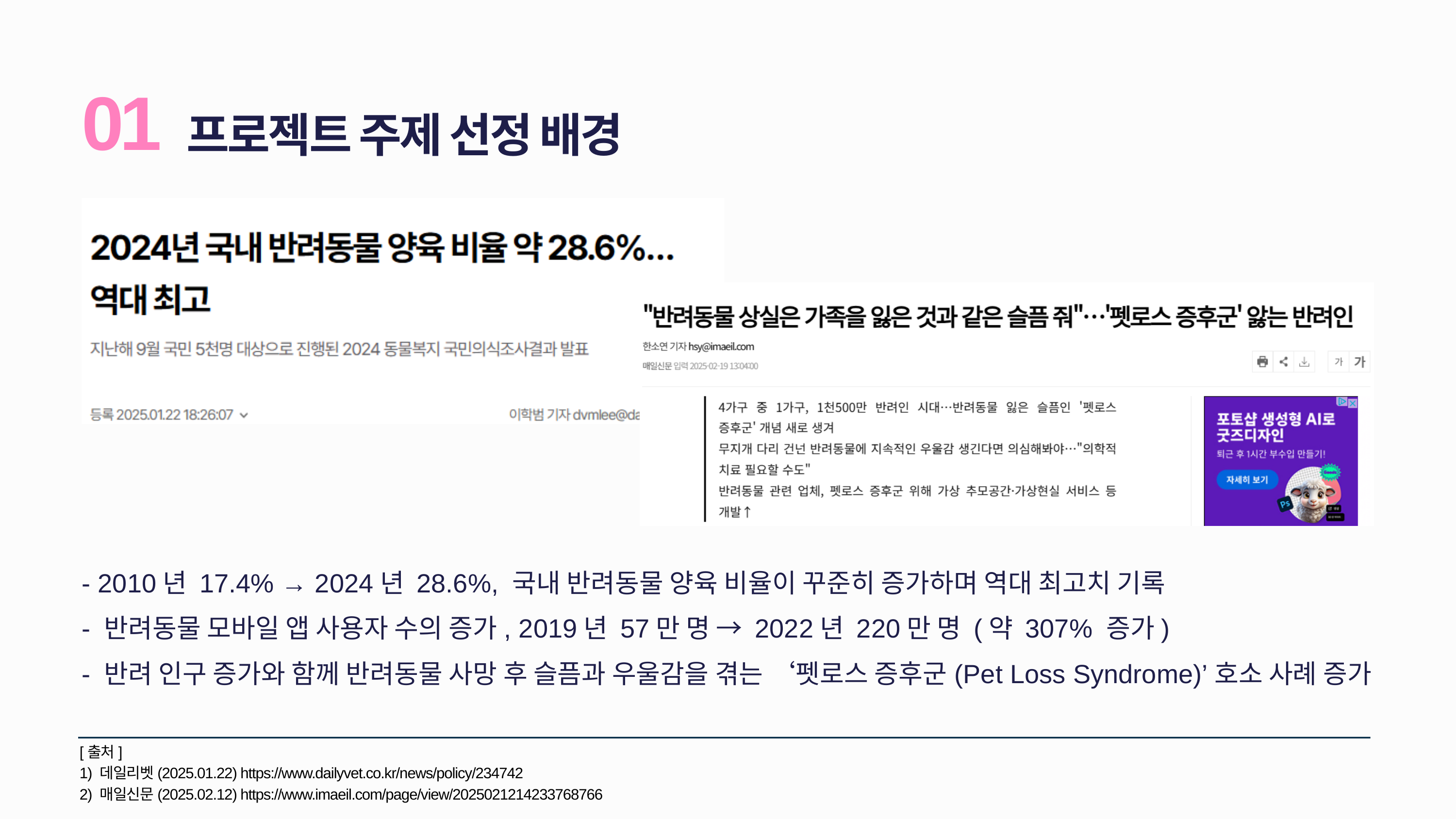

프로젝트 주제 선정 배경
01

- 2010년 17.4% → 2024년 28.6%, 국내 반려동물 양육 비율이 꾸준히 증가하며 역대 최고치 기록
- 반려동물 모바일 앱 사용자 수의 증가, 2019년 57만 명 → 2022년 220만 명 (약 307% 증가)
- 반려 인구 증가와 함께 반려동물 사망 후 슬픔과 우울감을 겪는 ‘펫로스 증후군(Pet Loss Syndrome)’호소 사례 증가

[출처]
1) 데일리벳(2025.01.22) https://www.dailyvet.co.kr/news/policy/234742
2) 매일신문(2025.02.12) https://www.imaeil.com/page/view/2025021214233768766